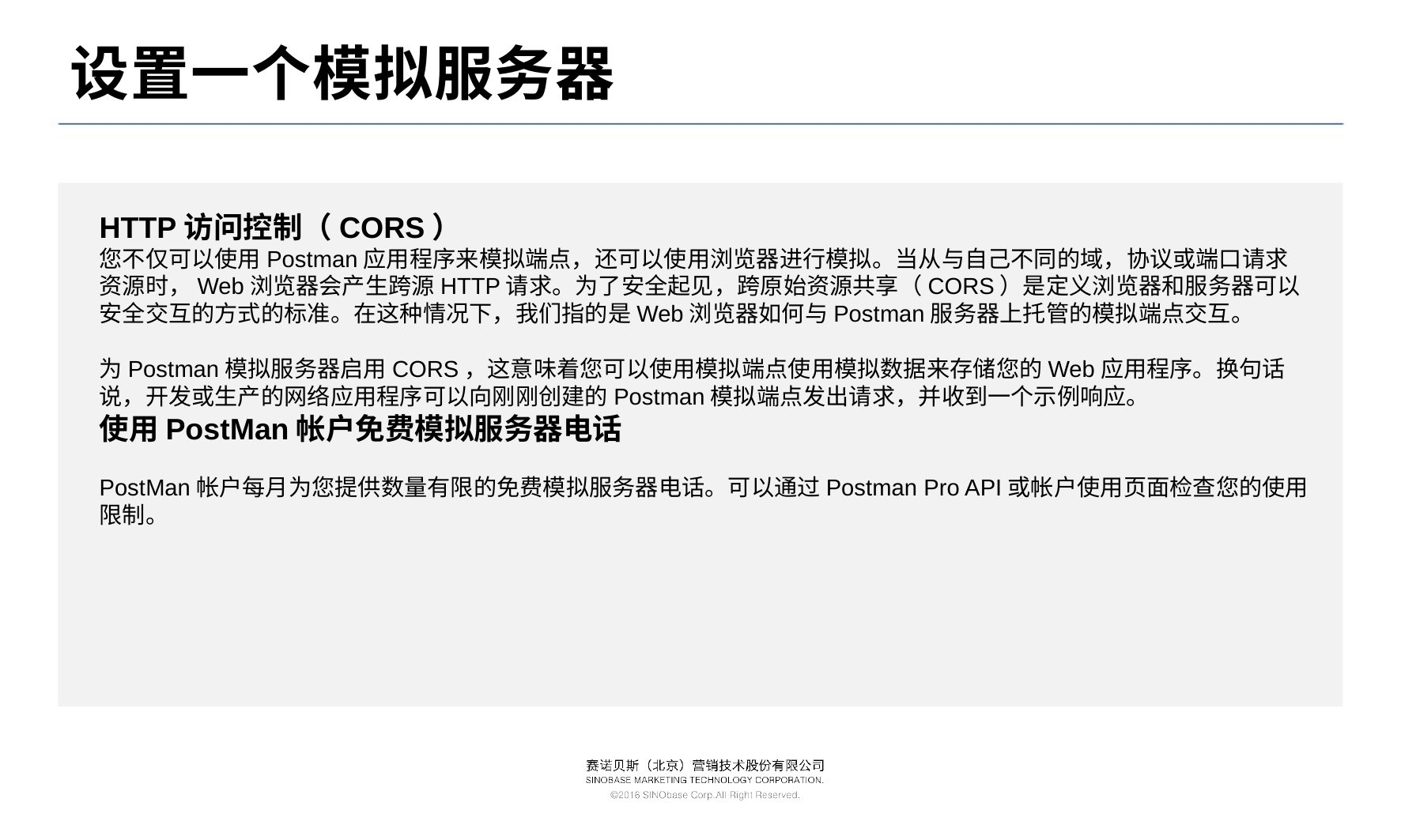

# 设置一个模拟服务器
HTTP访问控制（CORS）
您不仅可以使用Postman应用程序来模拟端点，还可以使用浏览器进行模拟。当从与自己不同的域，协议或端口请求资源时，Web浏览器会产生跨源HTTP请求。为了安全起见，跨原始资源共享（CORS）是定义浏览器和服务器可以安全交互的方式的标准。在这种情况下，我们指的是Web浏览器如何与Postman服务器上托管的模拟端点交互。

为Postman模拟服务器启用CORS，这意味着您可以使用模拟端点使用模拟数据来存储您的Web应用程序。换句话说，开发或生产的网络应用程序可以向刚刚创建的Postman模拟端点发出请求，并收到一个示例响应。
使用PostMan帐户免费模拟服务器电话

PostMan帐户每月为您提供数量有限的免费模拟服务器电话。可以通过Postman Pro API或帐户使用页面检查您的使用限制。